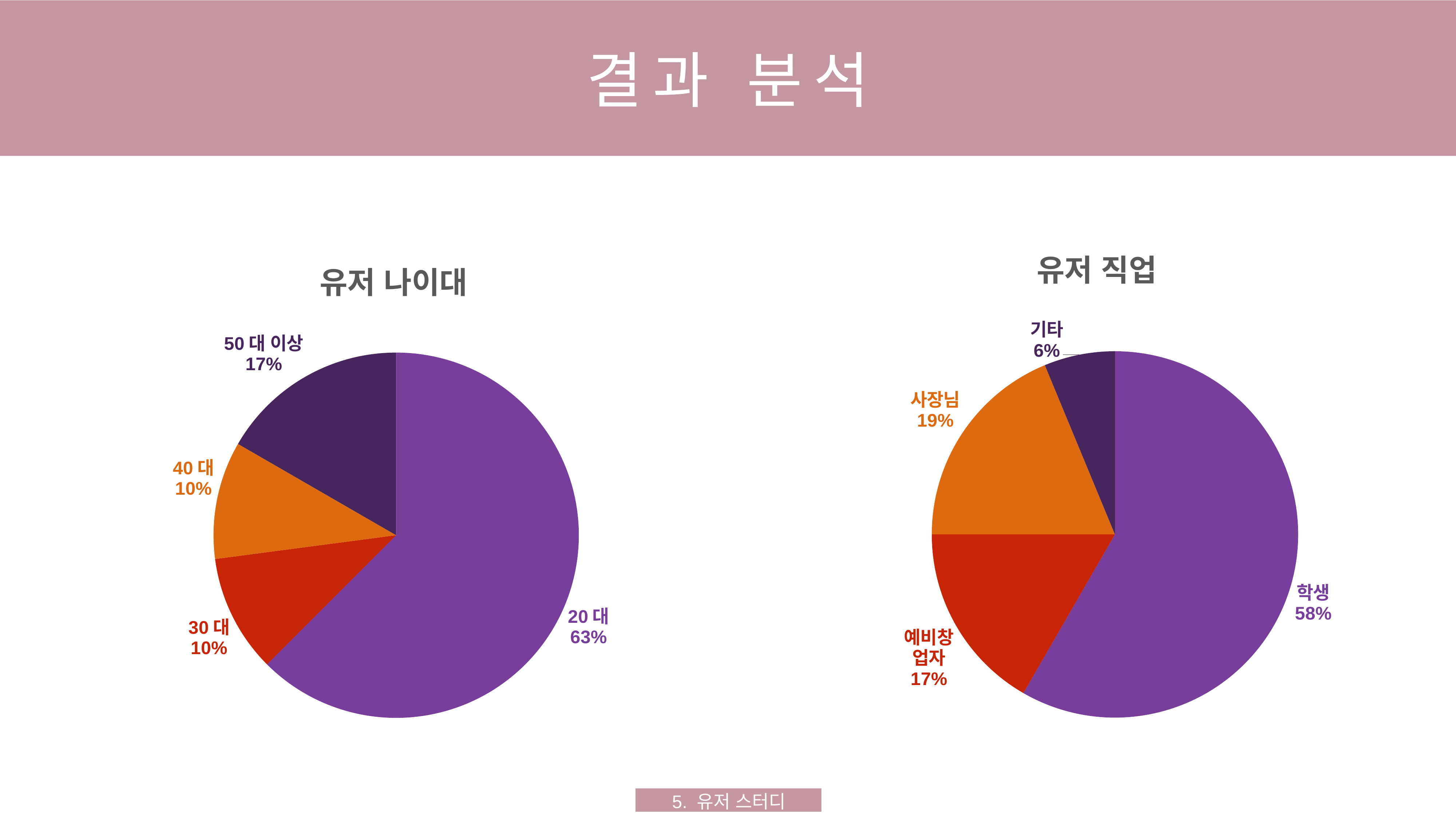

결과 분석

### Chart: 유저 직업

| Category |  |
|---|---|
| 학생 | 28.0 |
| 예비창업자 | 8.0 |
| 사장님 | 9.0 |
| 기타 | 3.0 |

### Chart: 유저 나이대

| Category |  |
|---|---|
| 20대 | 30.0 |
| 30대 | 5.0 |
| 40대 | 5.0 |
| 50대 이상 | 8.0 |
5. 유저 스터디